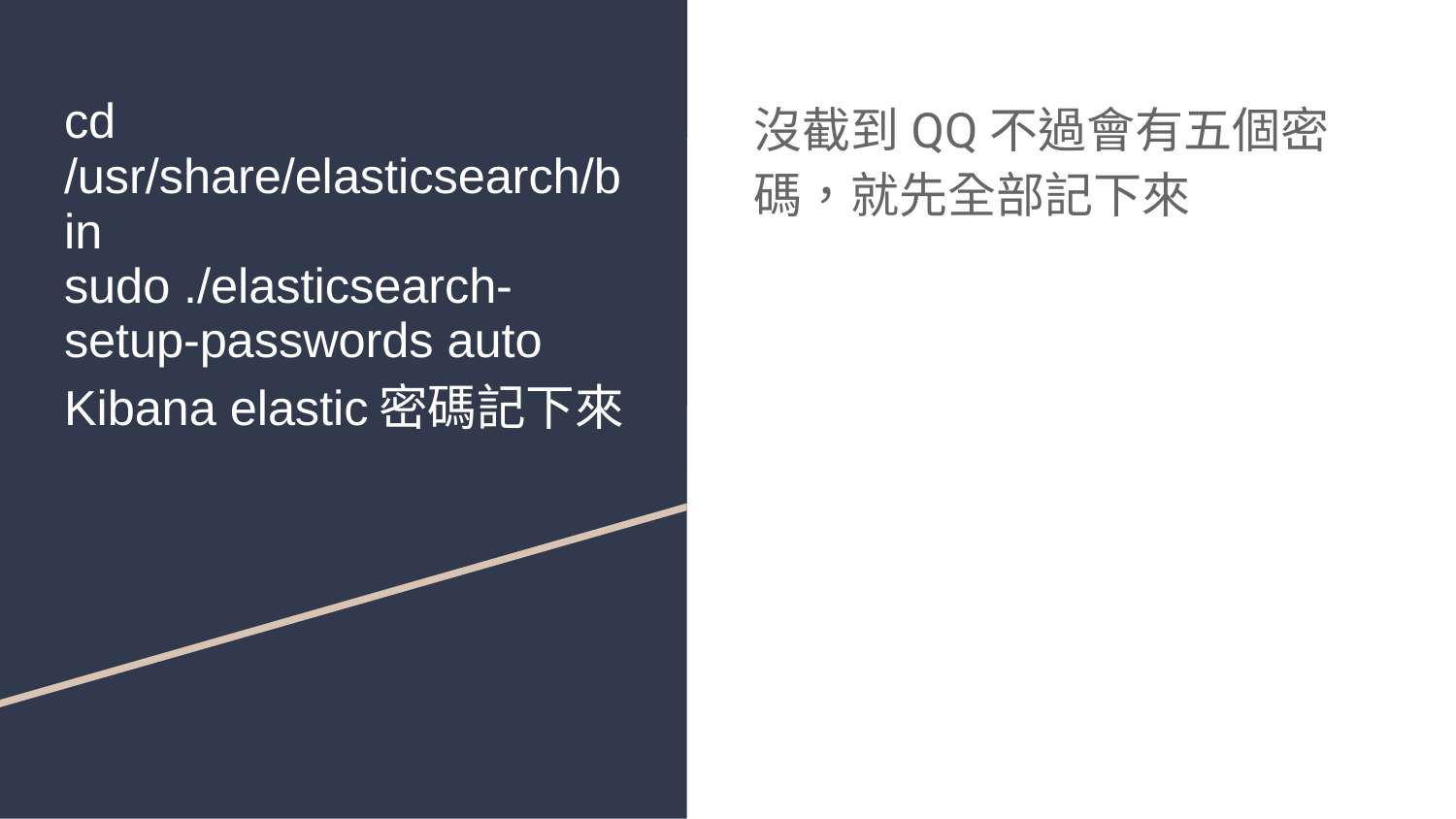

# cd /usr/share/elasticsearch/bin
sudo ./elasticsearch-setup-passwords auto
Kibana elastic密碼記下來

沒截到QQ不過會有五個密碼，就先全部記下來